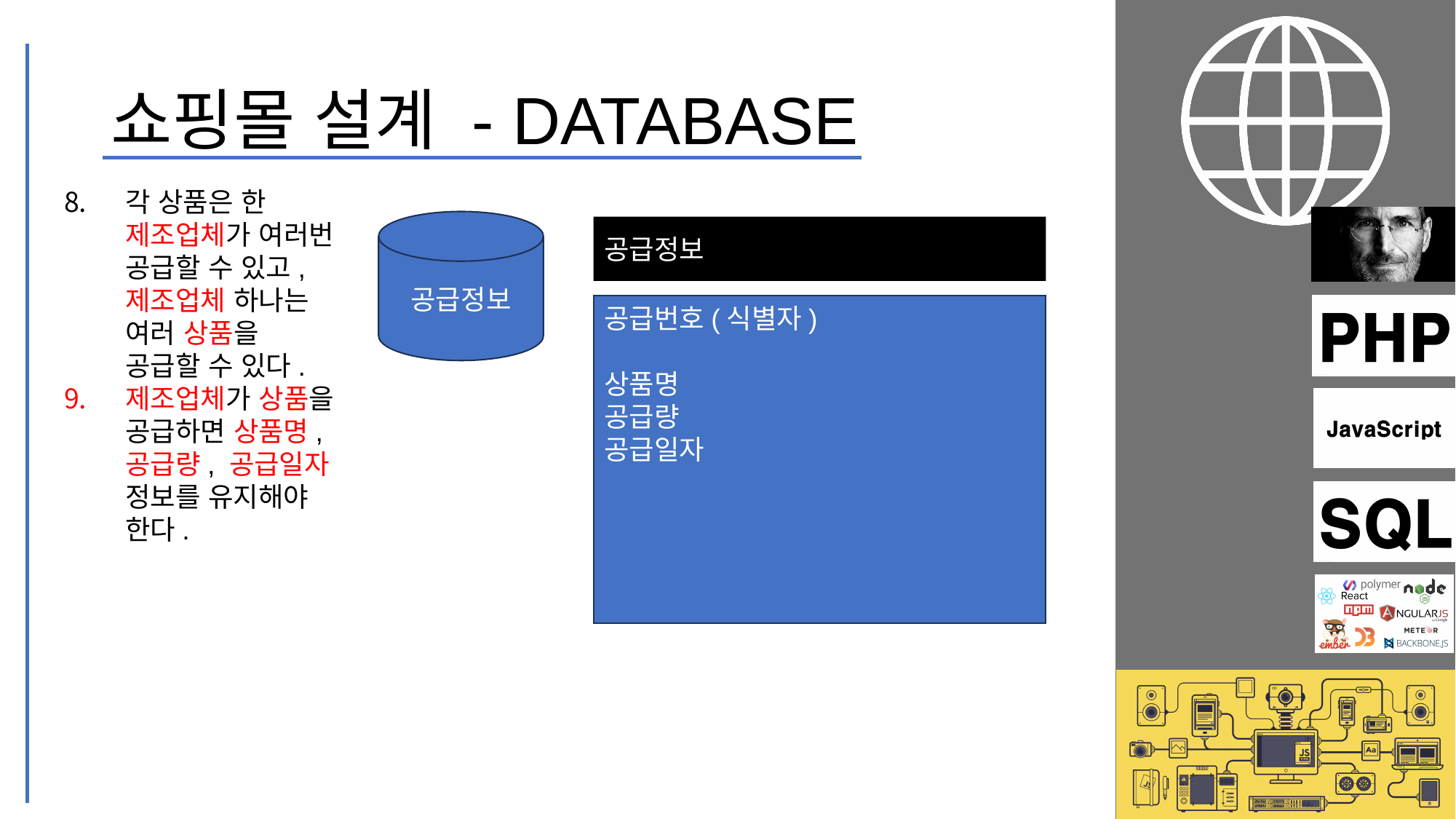

# 쇼핑몰 설계 - DATABASE
각 상품은 한 제조업체가 여러번 공급할 수 있고, 제조업체 하나는 여러 상품을 공급할 수 있다.
제조업체가 상품을 공급하면 상품명, 공급량, 공급일자 정보를 유지해야 한다.
공급정보
공급정보
공급번호(식별자)

상품명
공급량
공급일자